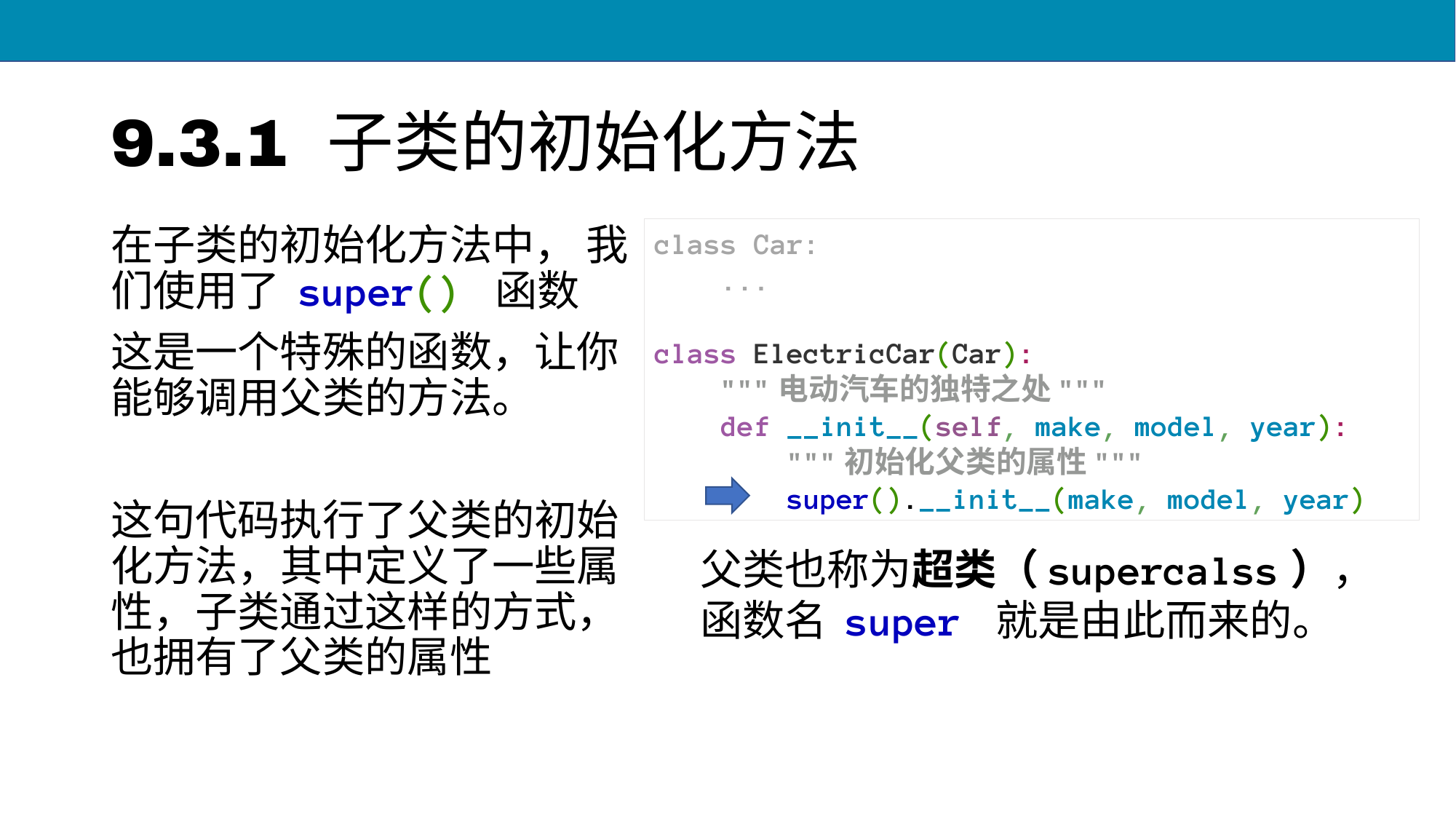

# 9.3.1 子类的初始化方法
在子类的初始化方法中， 我们使用了 super() 函数
这是一个特殊的函数，让你能够调用父类的方法。

这句代码执行了父类的初始化方法，其中定义了一些属性，子类通过这样的方式，也拥有了父类的属性

class Car:
    ...
class ElectricCar(Car):
    """电动汽车的独特之处"""
    def __init__(self, make, model, year):
        """初始化父类的属性"""
        super().__init__(make, model, year)

父类也称为超类（supercalss），
函数名 super 就是由此而来的。